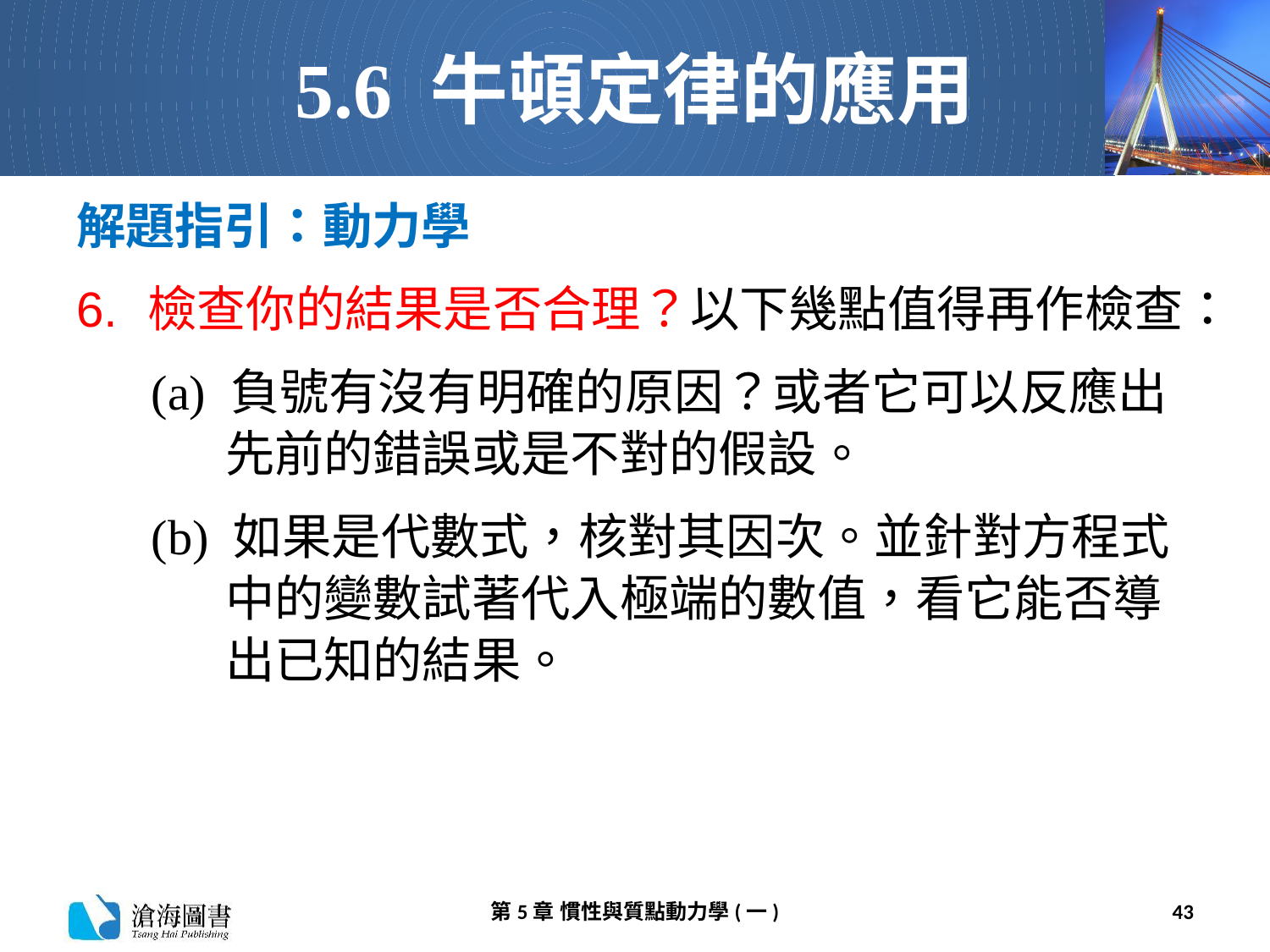

# 5.6 牛頓定律的應用
解題指引：動力學
檢查你的結果是否合理？以下幾點值得再作檢查：
(a) 負號有沒有明確的原因？或者它可以反應出先前的錯誤或是不對的假設。
(b) 如果是代數式，核對其因次。並針對方程式中的變數試著代入極端的數值，看它能否導出已知的結果。
第5章 慣性與質點動力學(一)
43